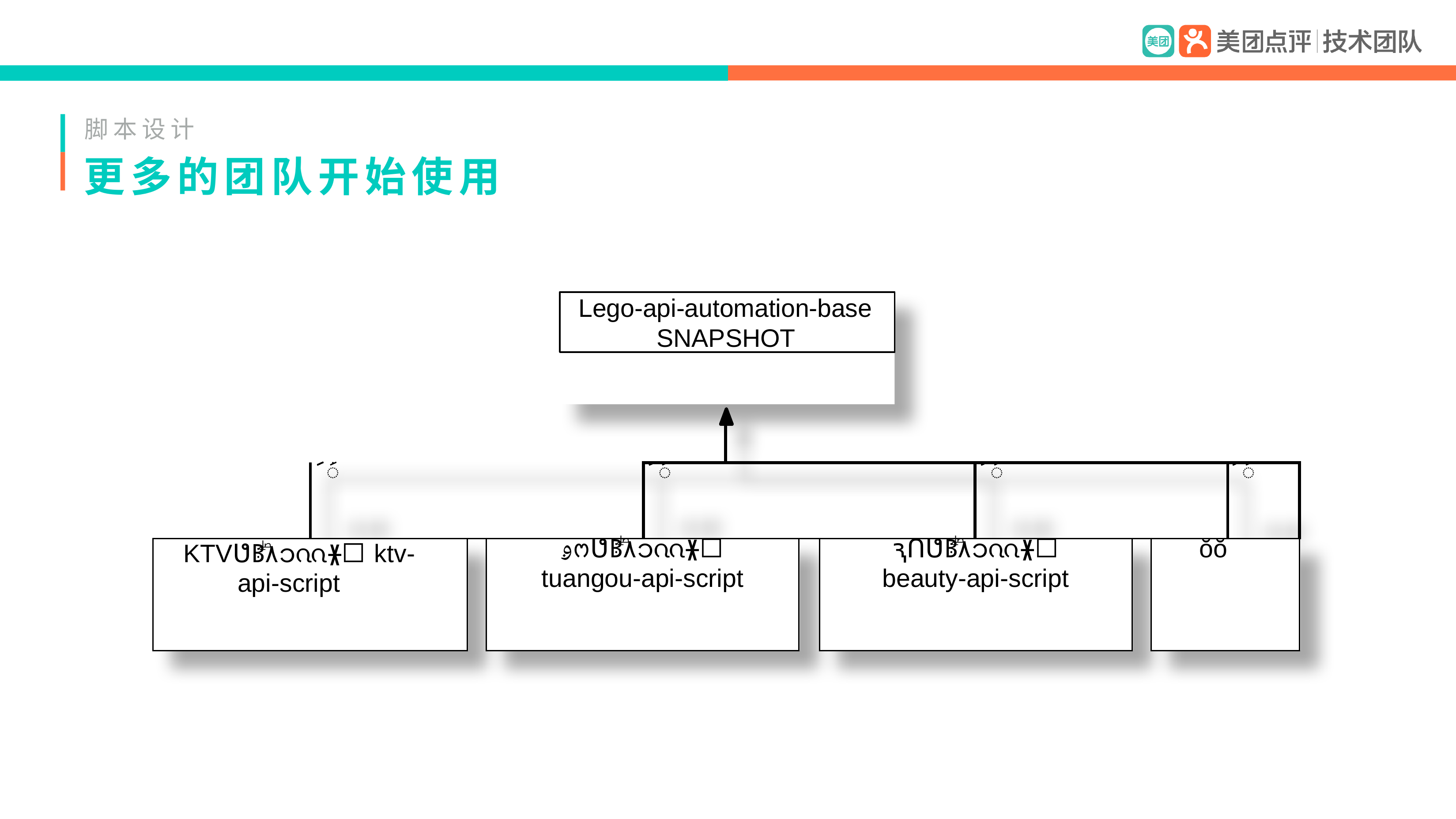

脚本设计
# 更多的团队开始使用

Lego-api-automation-base SNAPSHOT

|  |  |  |  |  |  |  |  |  |  |  |  |
| --- | --- | --- | --- | --- | --- | --- | --- | --- | --- | --- | --- |
|  | ׁᩢ |  |  | ׁᩢ |  |  |  | ׁᩢ |  |  | ׁᩢ |
| KTVᕟᛔۖ۸ၥᦶᚕ๜ ktv-api-script |  |  | ࢫᨻᕟᛔۖ۸ၥᦶᚕ๜ tuangou-api-script |  |  |  | ԇՈᕟᛔۖ۸ၥᦶᚕ๜ beauty-api-script |  |  | ŏŏ |  |